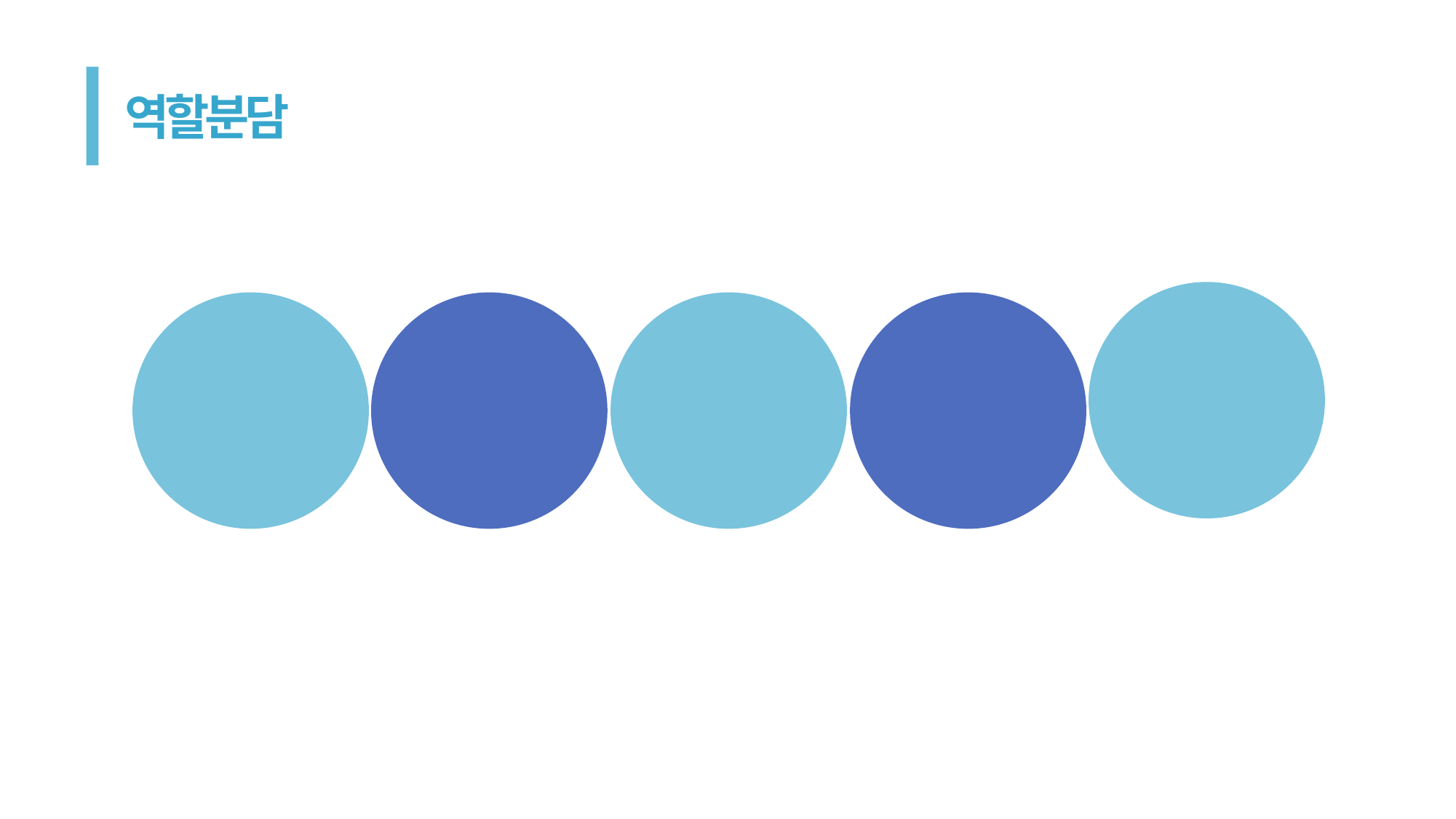

역할분담
최상준
PPT & 발표
박영범
데이터 수집
및 가공

권승현
데이터 수집
및 가공

김예진
모델 구축
오병훈
오류 수정